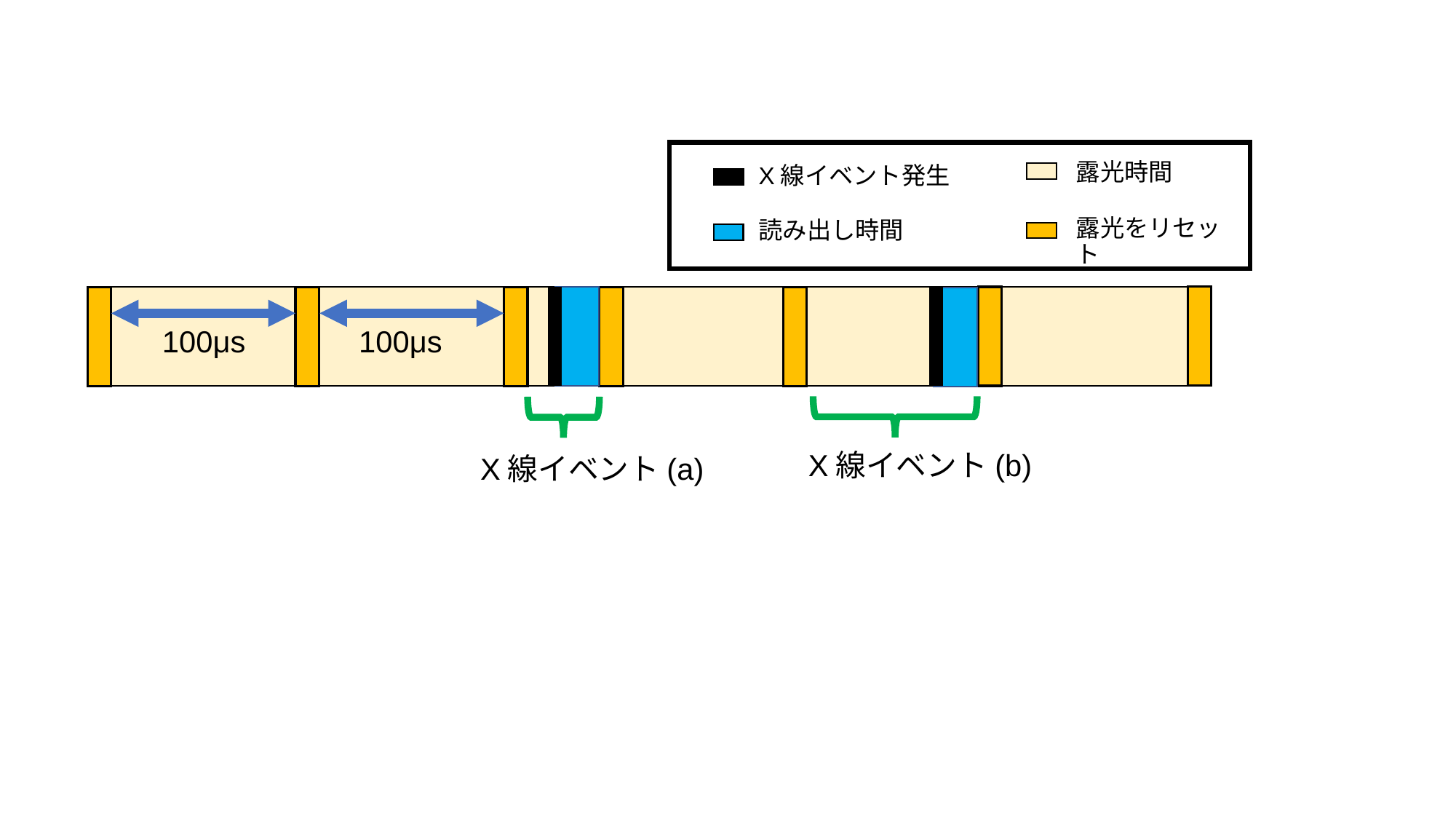

露光時間
X線イベント発生

露光をリセット
読み出し時間

100μs
100μs

X線イベント(b)
X線イベント(a)
あああ